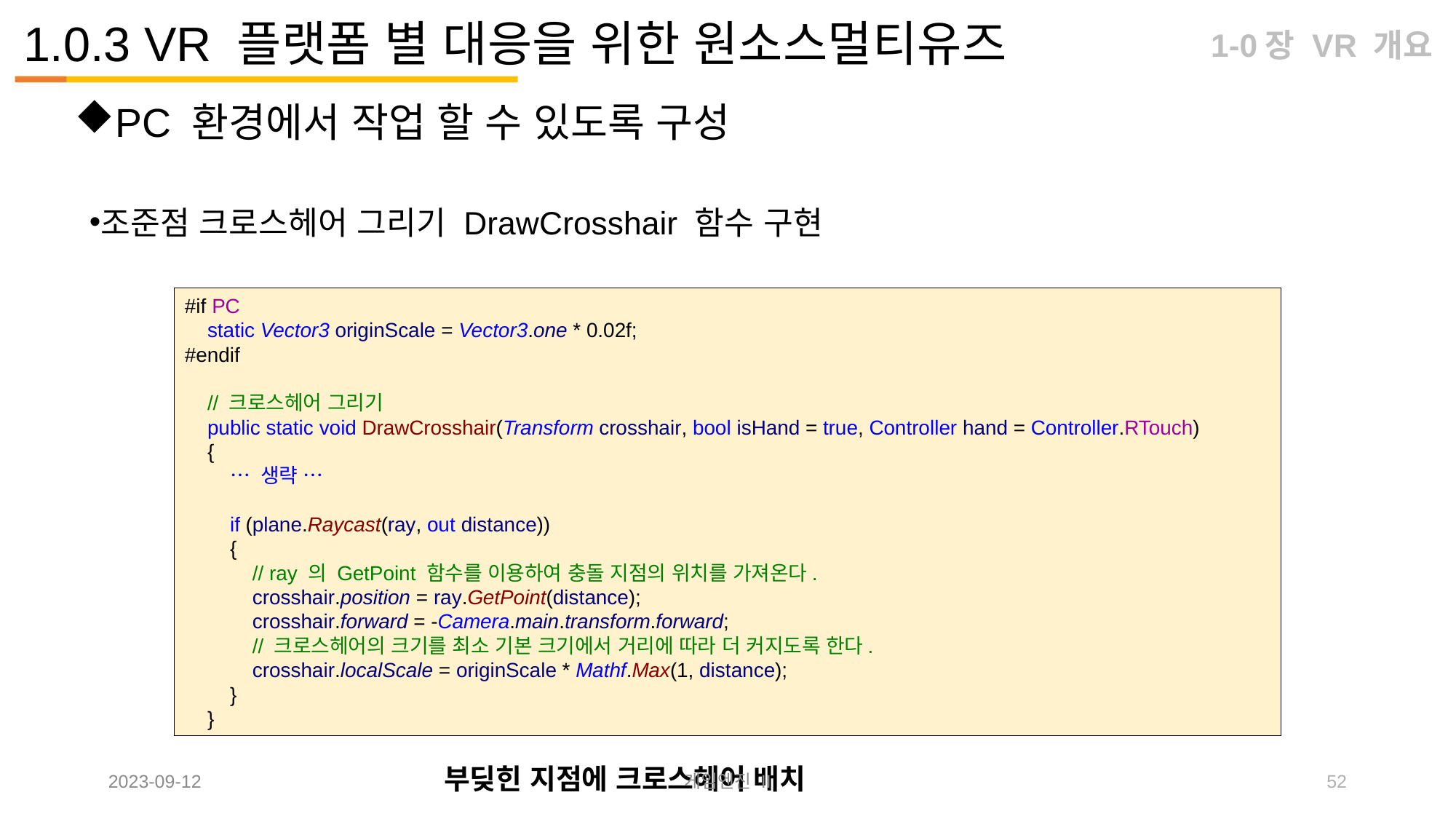

# 1.0.3 VR 플랫폼 별 대응을 위한 원소스멀티유즈
1-0장 VR 개요

PC 환경에서 작업 할 수 있도록 구성
조준점 크로스헤어 그리기 DrawCrosshair 함수 구현
#if PC
    static Vector3 originScale = Vector3.one * 0.02f;
#endif

    // 크로스헤어 그리기
    public static void DrawCrosshair(Transform crosshair, bool isHand = true, Controller hand = Controller.RTouch)
    {
        … 생략 …

        if (plane.Raycast(ray, out distance))
        {
            // ray 의 GetPoint 함수를 이용하여 충돌 지점의 위치를 가져온다.
            crosshair.position = ray.GetPoint(distance);
            crosshair.forward = -Camera.main.transform.forward;
            // 크로스헤어의 크기를 최소 기본 크기에서 거리에 따라 더 커지도록 한다.
            crosshair.localScale = originScale * Mathf.Max(1, distance);
        }
    }
부딪힌 지점에 크로스헤어 배치
2023-09-12
게임엔진 II
52